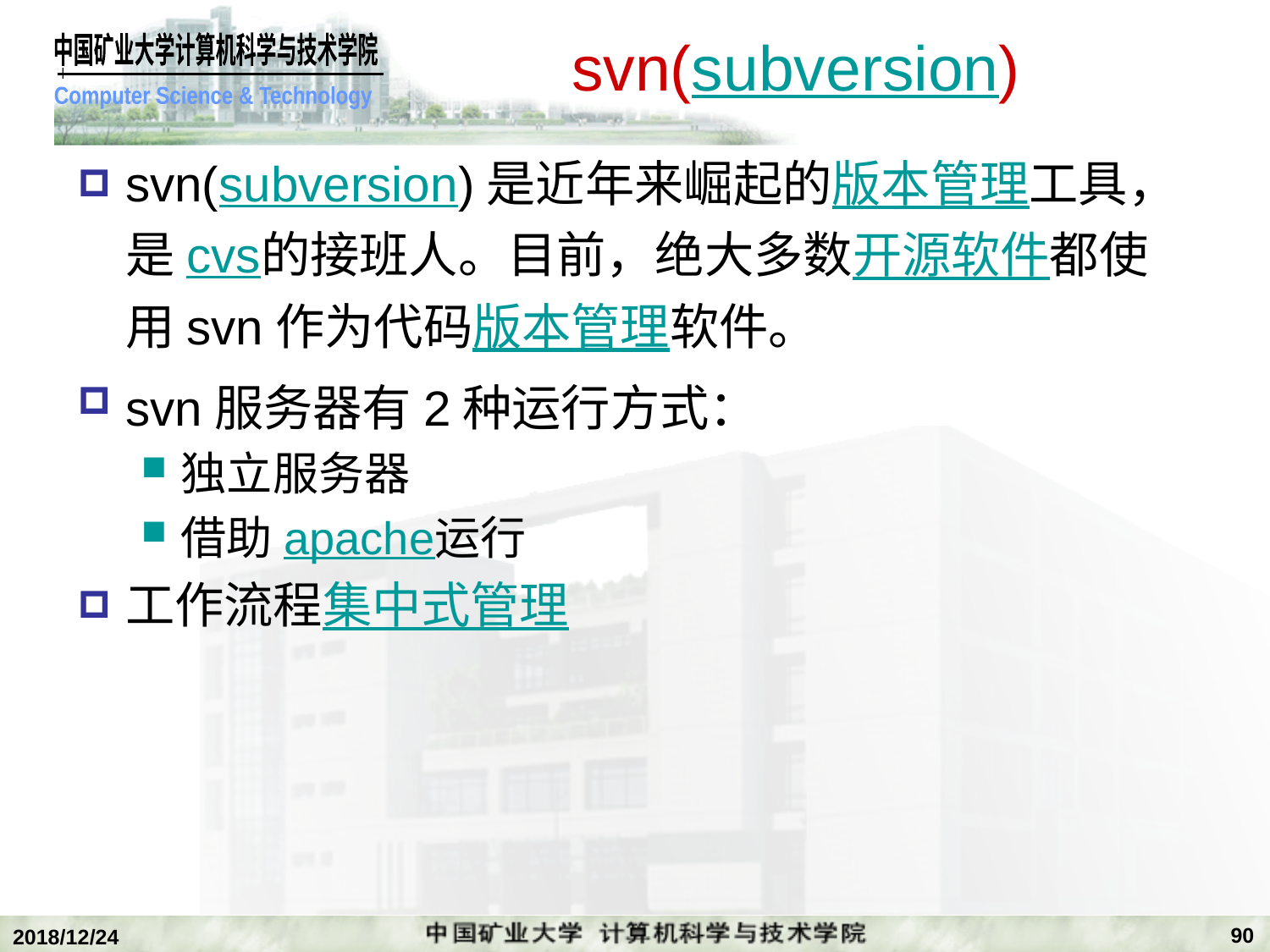

# svn(subversion)
svn(subversion)是近年来崛起的版本管理工具，是cvs的接班人。目前，绝大多数开源软件都使用svn作为代码版本管理软件。
svn服务器有2种运行方式：
独立服务器
借助apache运行
工作流程集中式管理
90
2018/12/24